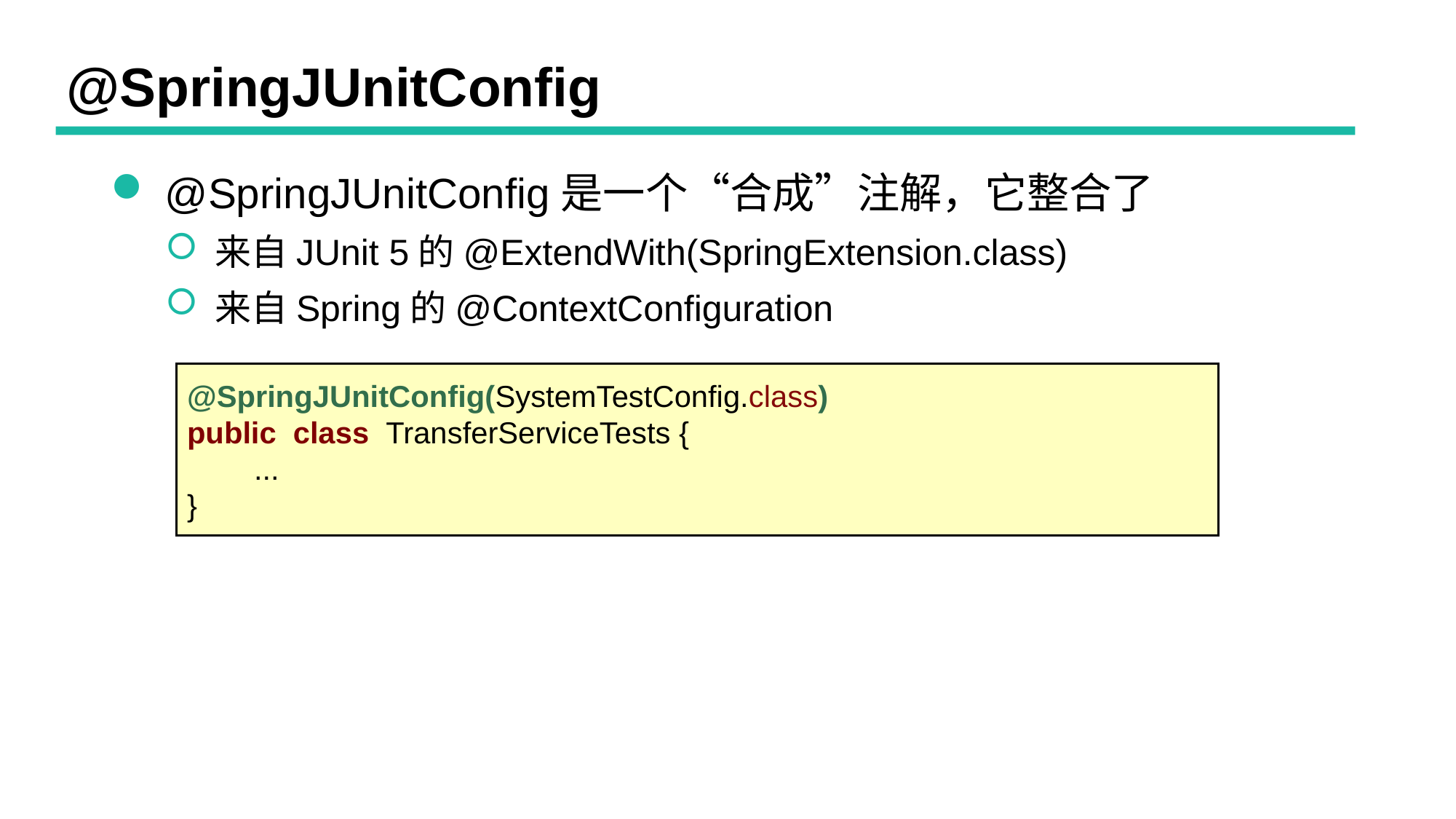

# @SpringJUnitConfig
 @SpringJUnitConfig是一个“合成”注解，它整合了
 来自JUnit 5的@ExtendWith(SpringExtension.class)
 来自Spring的@ContextConfiguration
@SpringJUnitConfig(SystemTestConfig.class)
public  class  TransferServiceTests {
        ...
}